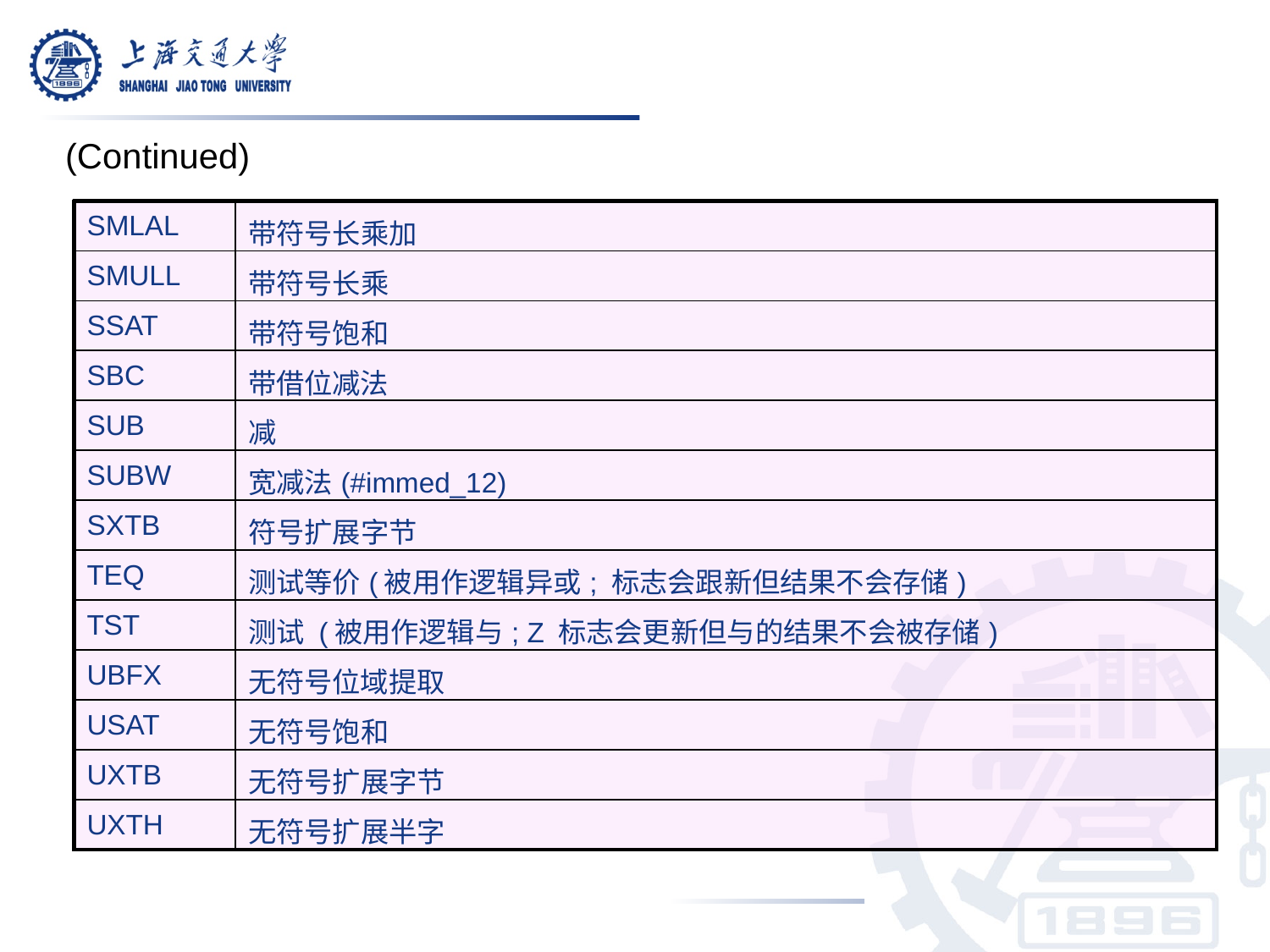

(Continued)
| SMLAL | 带符号长乘加 |
| --- | --- |
| SMULL | 带符号长乘 |
| SSAT | 带符号饱和 |
| SBC | 带借位减法 |
| SUB | 减 |
| SUBW | 宽减法(#immed\_12) |
| SXTB | 符号扩展字节 |
| TEQ | 测试等价(被用作逻辑异或; 标志会跟新但结果不会存储) |
| TST | 测试 (被用作逻辑与; Z 标志会更新但与的结果不会被存储) |
| UBFX | 无符号位域提取 |
| USAT | 无符号饱和 |
| UXTB | 无符号扩展字节 |
| UXTH | 无符号扩展半字 |